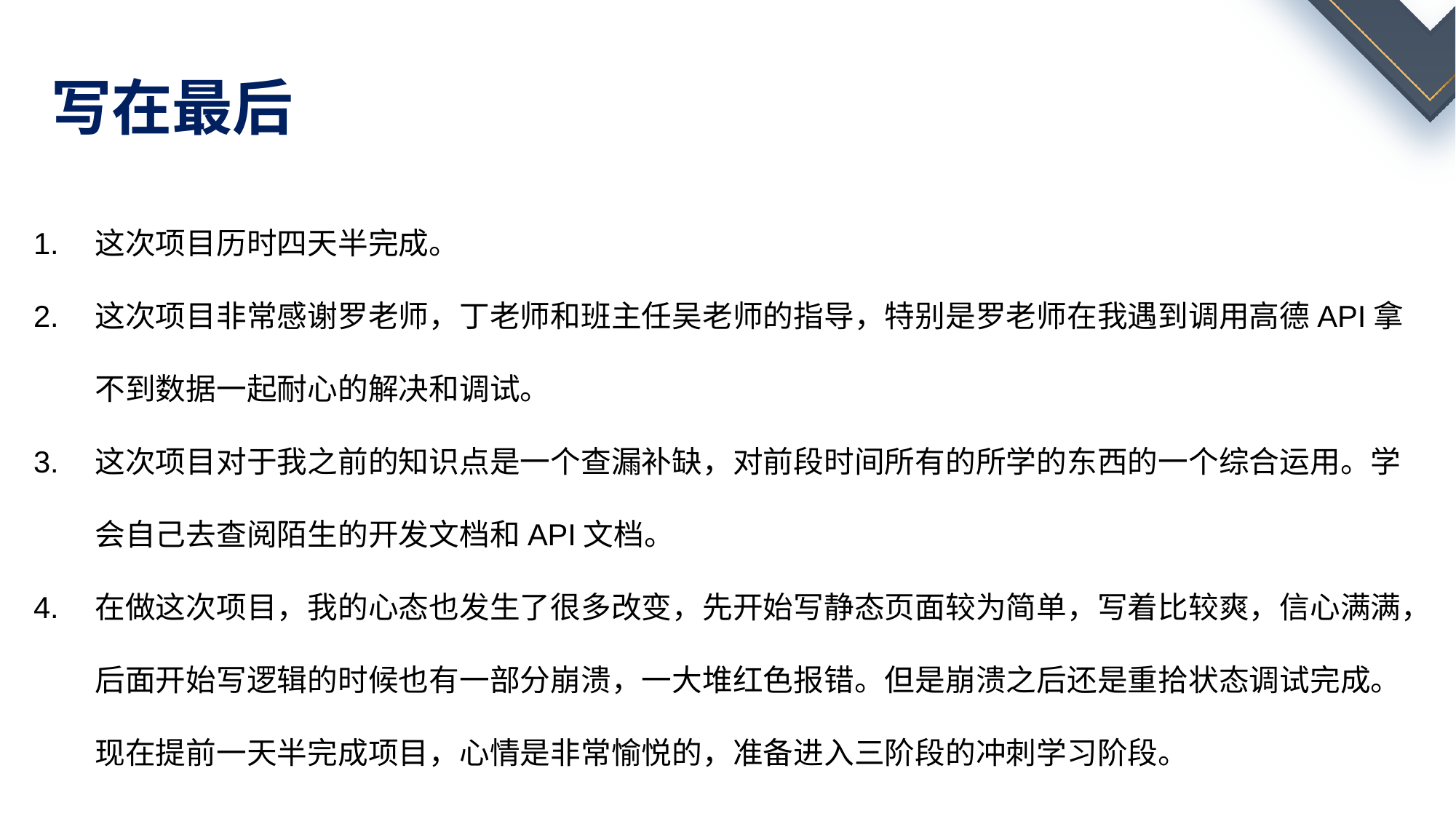

写在最后
这次项目历时四天半完成。
这次项目非常感谢罗老师，丁老师和班主任吴老师的指导，特别是罗老师在我遇到调用高德API拿不到数据一起耐心的解决和调试。
这次项目对于我之前的知识点是一个查漏补缺，对前段时间所有的所学的东西的一个综合运用。学会自己去查阅陌生的开发文档和API文档。
在做这次项目，我的心态也发生了很多改变，先开始写静态页面较为简单，写着比较爽，信心满满，后面开始写逻辑的时候也有一部分崩溃，一大堆红色报错。但是崩溃之后还是重拾状态调试完成。现在提前一天半完成项目，心情是非常愉悦的，准备进入三阶段的冲刺学习阶段。